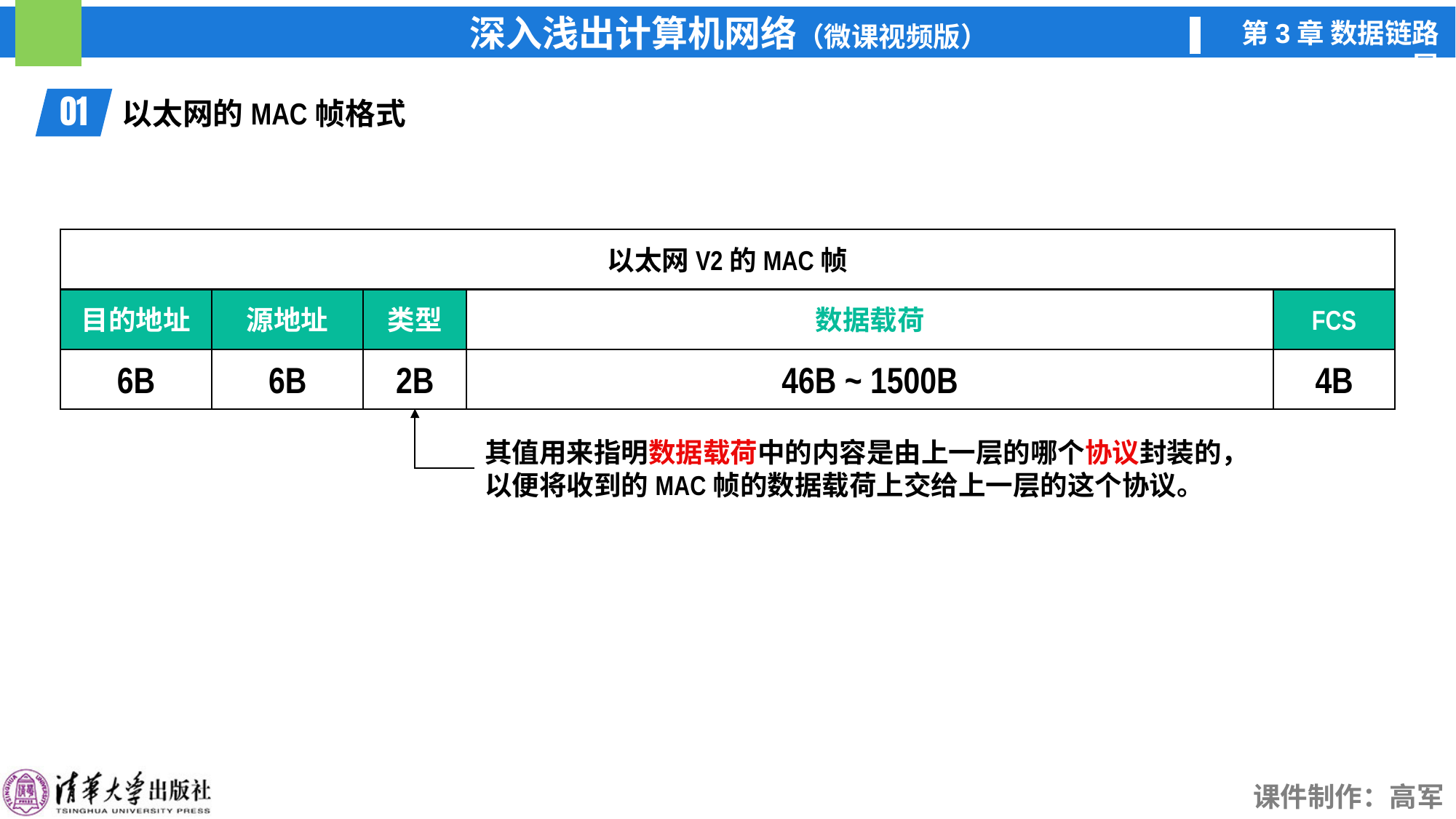

01
以太网的MAC帧格式
以太网V2的MAC帧
目的地址
源地址
类型
数据载荷
FCS
6B
6B
2B
46B ~ 1500B
4B
其值用来指明数据载荷中的内容是由上一层的哪个协议封装的，以便将收到的MAC帧的数据载荷上交给上一层的这个协议。